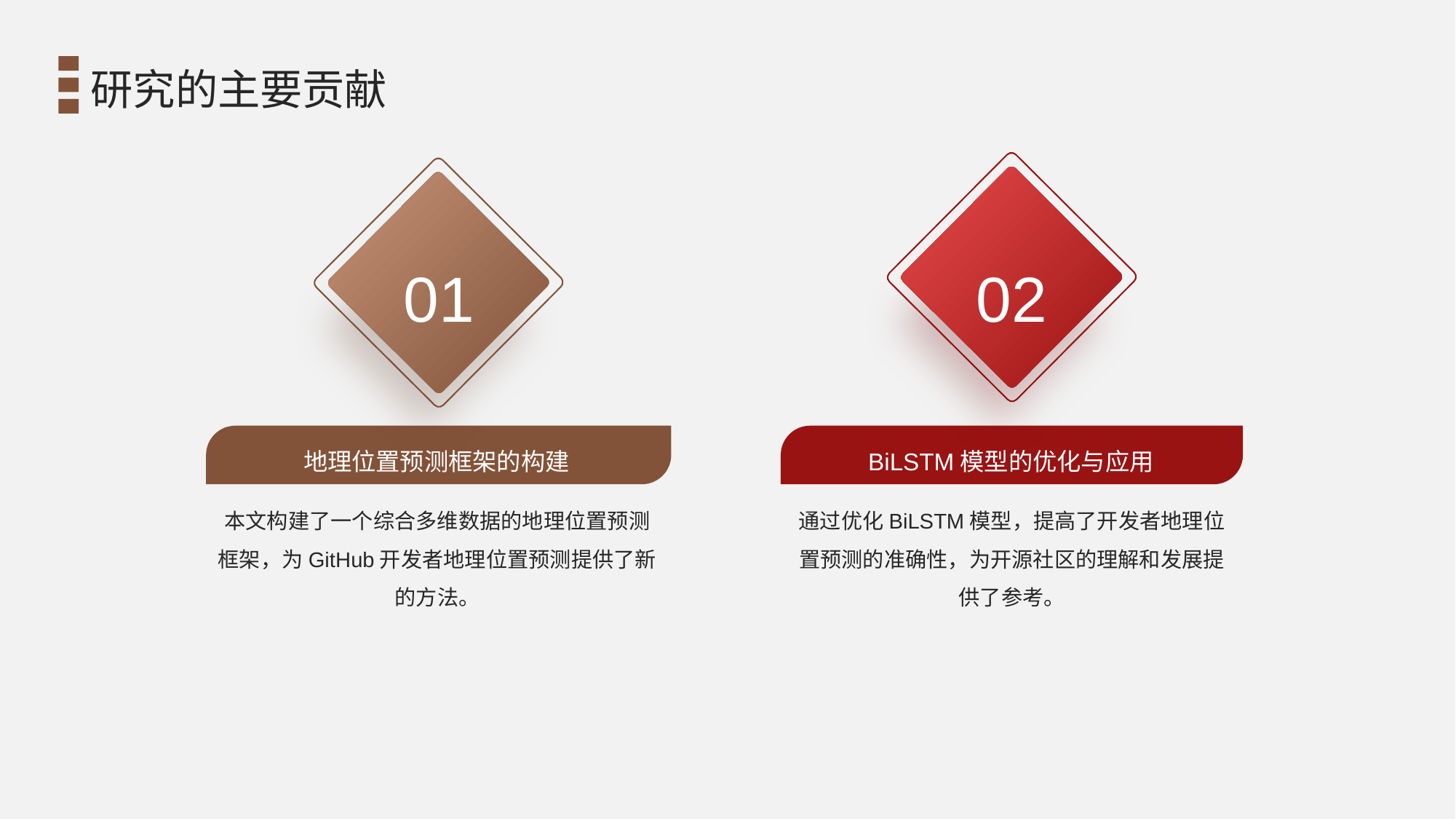

研究的主要贡献

01
02

地理位置预测框架的构建
BiLSTM模型的优化与应用
本文构建了一个综合多维数据的地理位置预测框架，为GitHub开发者地理位置预测提供了新的方法。
通过优化BiLSTM模型，提高了开发者地理位置预测的准确性，为开源社区的理解和发展提供了参考。